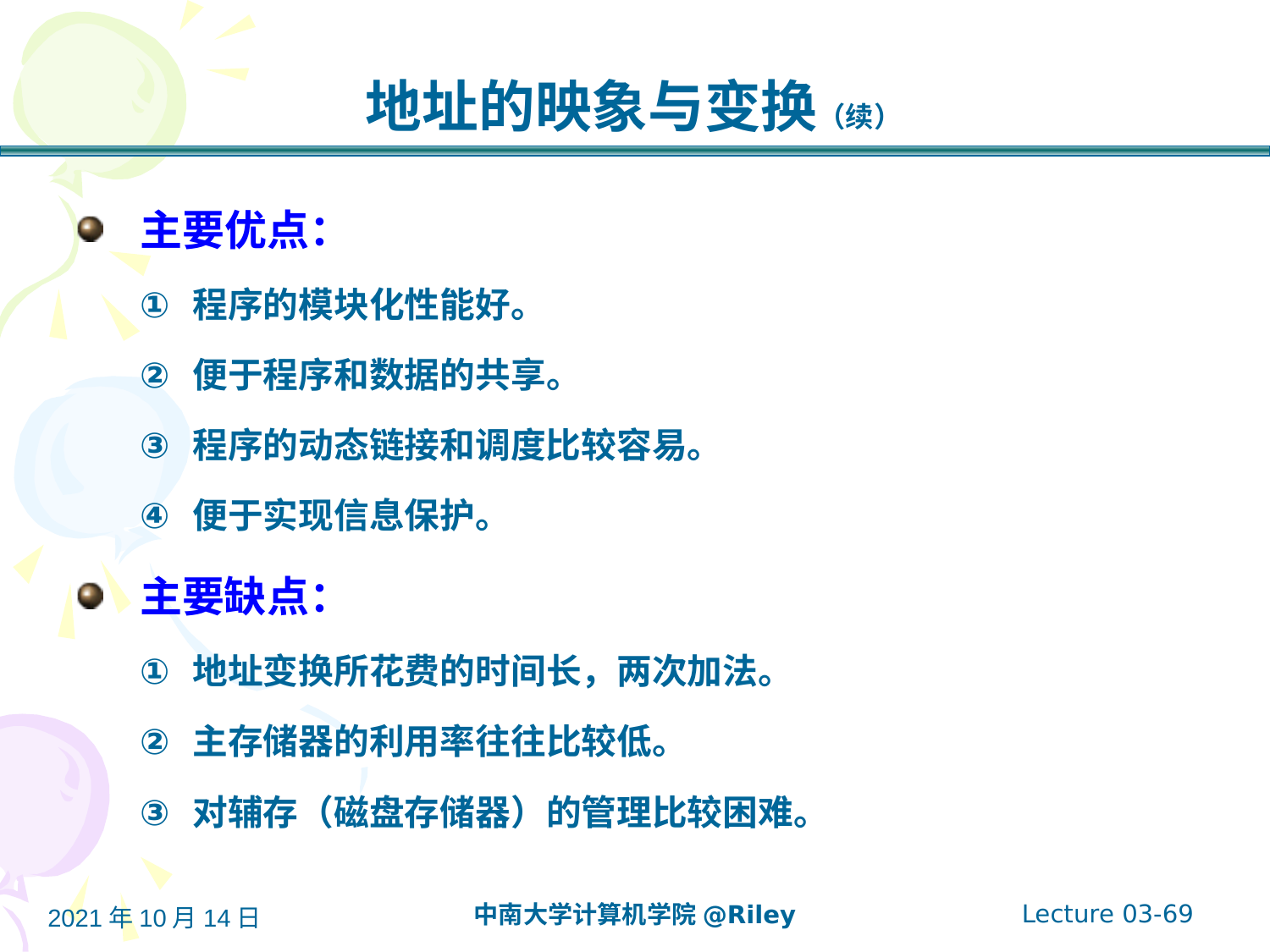

# 地址的映象与变换（续）
主要优点：
程序的模块化性能好。
便于程序和数据的共享。
程序的动态链接和调度比较容易。
便于实现信息保护。
主要缺点：
地址变换所花费的时间长，两次加法。
主存储器的利用率往往比较低。
对辅存（磁盘存储器）的管理比较困难。
Lecture 03-69
中南大学计算机学院@Riley
2021年10月14日